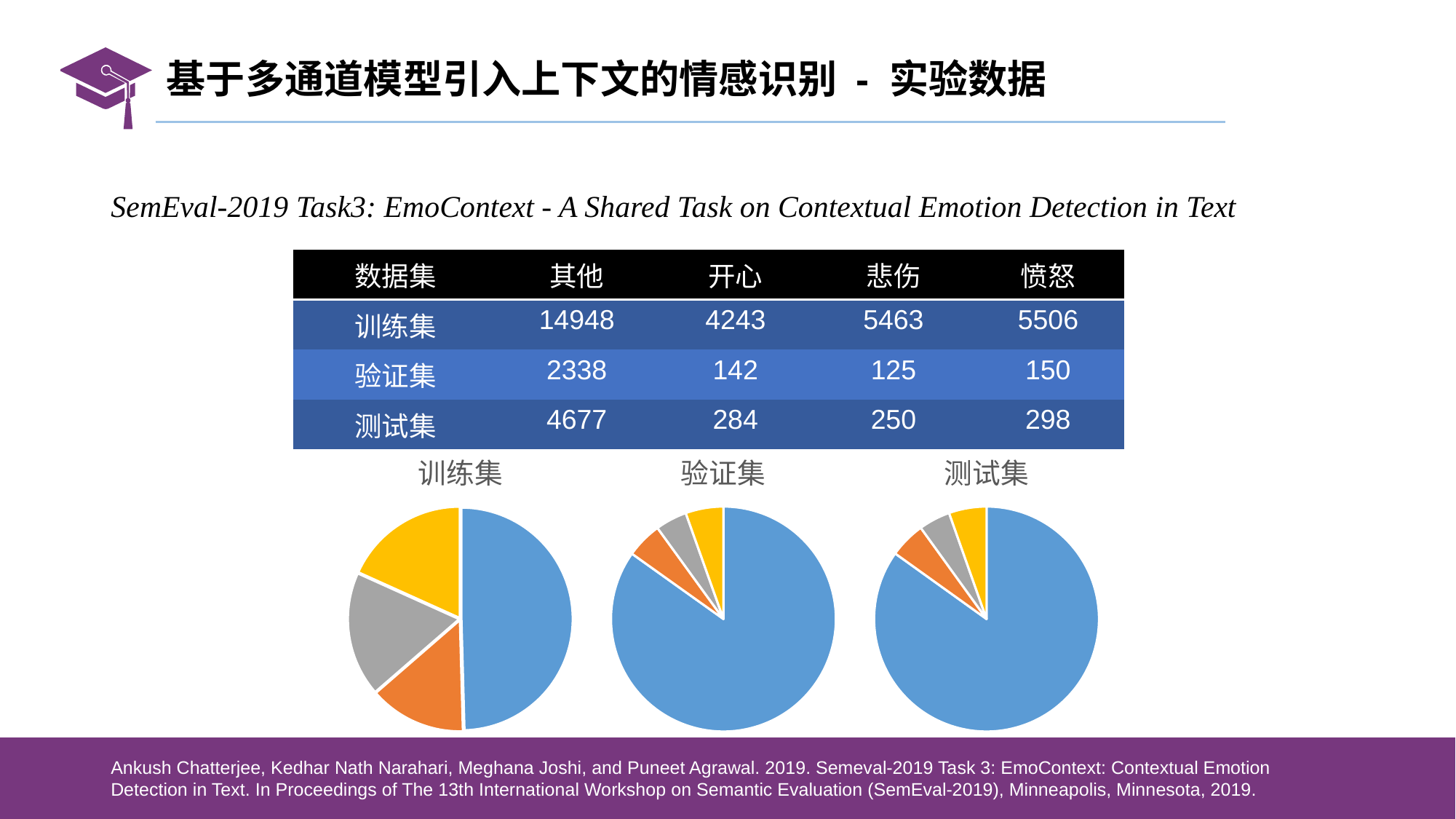

# 基于多通道模型引入上下文的情感识别 - 实验数据

SemEval-2019 Task3: EmoContext - A Shared Task on Contextual Emotion Detection in Text
| 数据集 | 其他 | 开心 | 悲伤 | 愤怒 |
| --- | --- | --- | --- | --- |
| 训练集 | 14948 | 4243 | 5463 | 5506 |
| 验证集 | 2338 | 142 | 125 | 150 |
| 测试集 | 4677 | 284 | 250 | 298 |

### Chart: 训练集

| Category | 训练集 |
|---|---|
| 其他 | 14948.0 |
| 开心 | 4243.0 |
| 悲伤 | 5463.0 |
| 愤怒 | 5506.0 |

### Chart: 验证集

| Category | 验证集 |
|---|---|
| 其他 | 2338.0 |
| 开心 | 142.0 |
| 悲伤 | 125.0 |
| 愤怒 | 150.0 |

### Chart: 测试集

| Category | 测试集 |
|---|---|
| 其他 | 4677.0 |
| 开心 | 284.0 |
| 悲伤 | 250.0 |
| 愤怒 | 298.0 |
Ankush Chatterjee, Kedhar Nath Narahari, Meghana Joshi, and Puneet Agrawal. 2019. Semeval-2019 Task 3: EmoContext: Contextual Emotion Detection in Text. In Proceedings of The 13th International Workshop on Semantic Evaluation (SemEval-2019), Minneapolis, Minnesota, 2019.